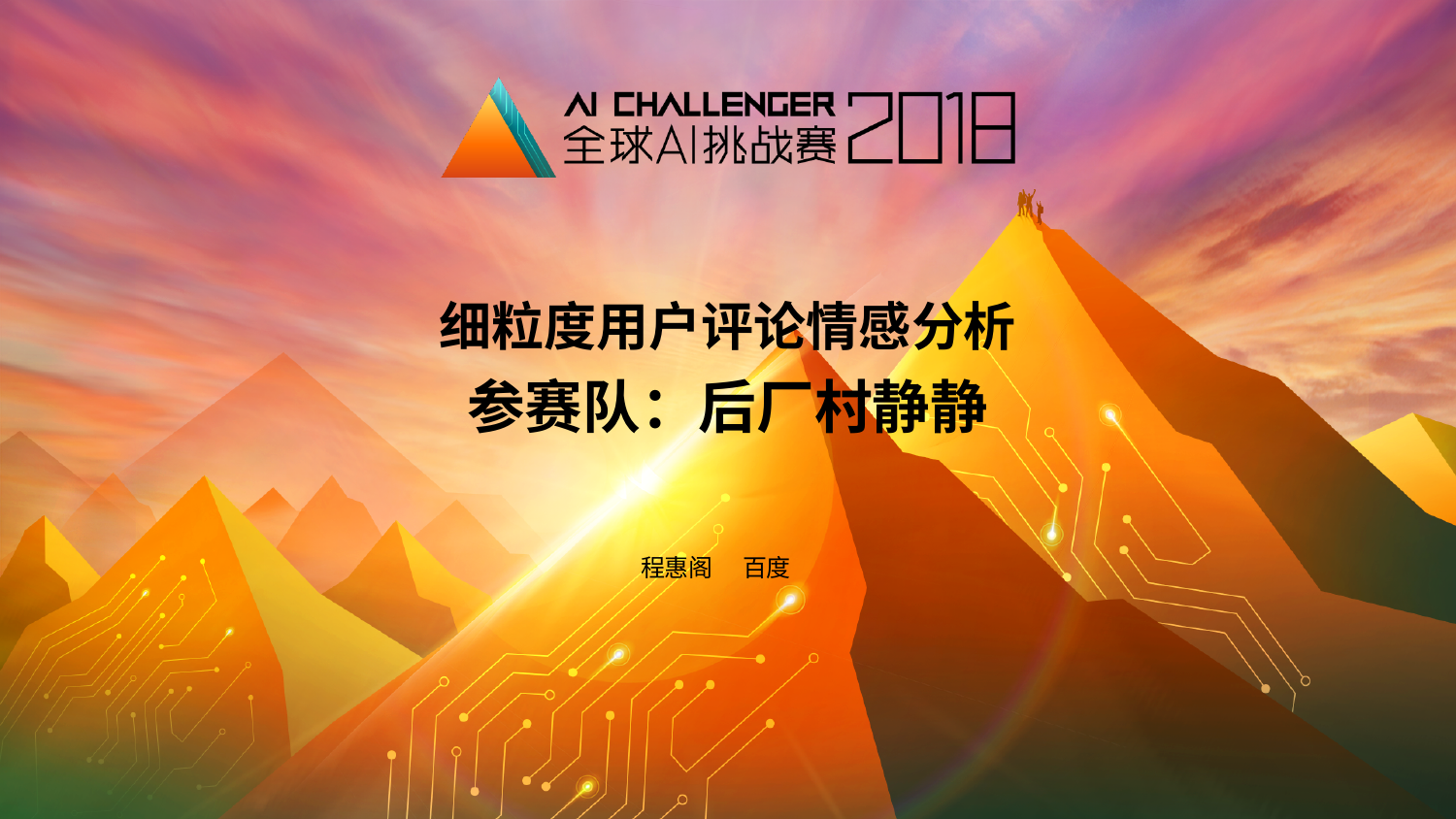

# 细粒度用户评论情感分析 参赛队：后厂村静静
| 程惠阁 | 百度 |
| --- | --- |